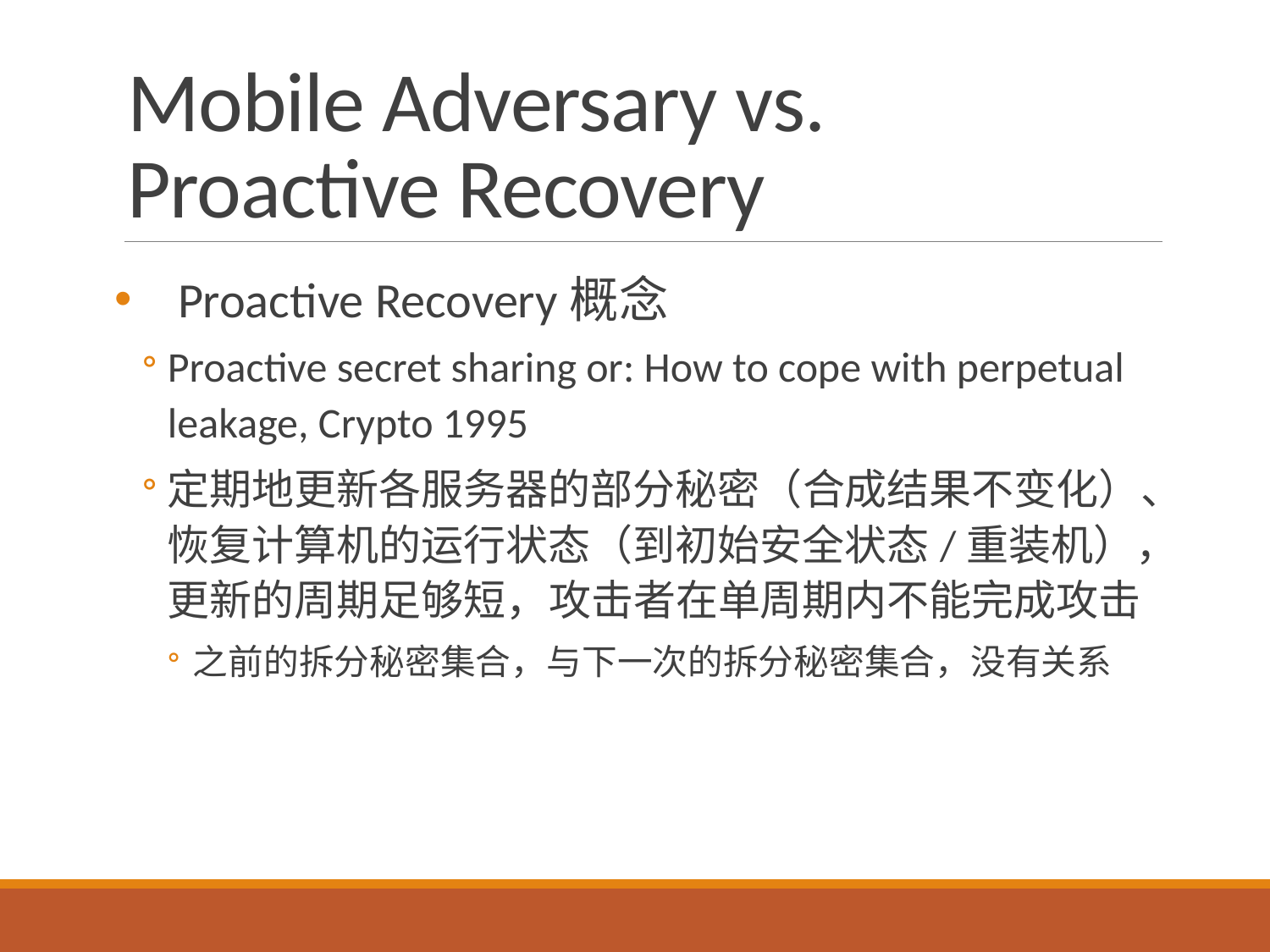

# Mobile Adversary vs. Proactive Recovery
Proactive Recovery概念
Proactive secret sharing or: How to cope with perpetual leakage, Crypto 1995
定期地更新各服务器的部分秘密（合成结果不变化）、恢复计算机的运行状态（到初始安全状态/重装机），更新的周期足够短，攻击者在单周期内不能完成攻击
之前的拆分秘密集合，与下一次的拆分秘密集合，没有关系
30